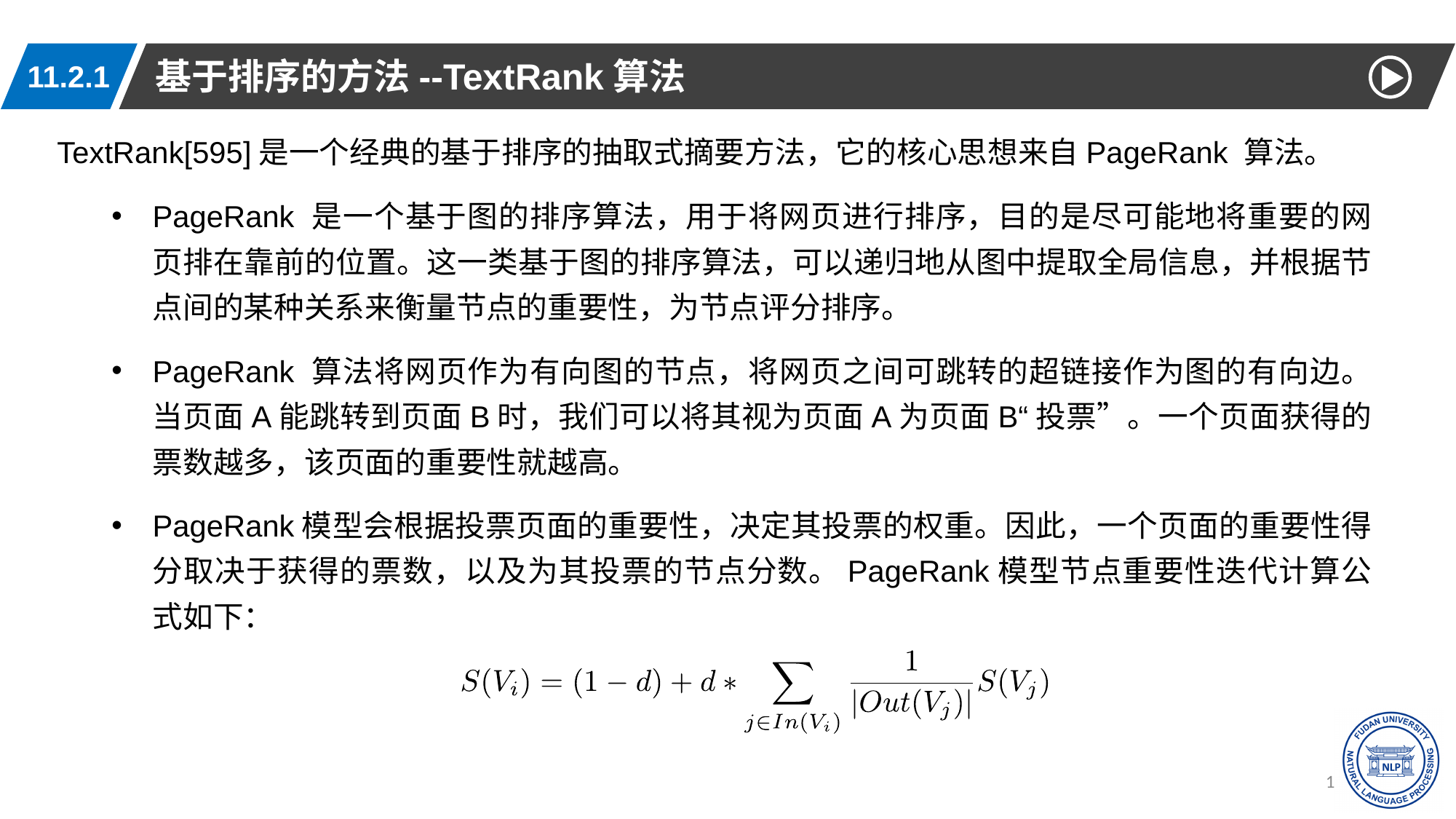

基于排序的方法--TextRank算法
11.2.1

TextRank[595]是一个经典的基于排序的抽取式摘要方法，它的核心思想来自PageRank 算法。
PageRank 是一个基于图的排序算法，用于将网页进行排序，目的是尽可能地将重要的网页排在靠前的位置。这一类基于图的排序算法，可以递归地从图中提取全局信息，并根据节点间的某种关系来衡量节点的重要性，为节点评分排序。
PageRank 算法将网页作为有向图的节点，将网页之间可跳转的超链接作为图的有向边。当页面A能跳转到页面B时，我们可以将其视为页面A为页面B“投票”。一个页面获得的票数越多，该页面的重要性就越高。
PageRank模型会根据投票页面的重要性，决定其投票的权重。因此，一个页面的重要性得分取决于获得的票数，以及为其投票的节点分数。PageRank模型节点重要性迭代计算公式如下：

16